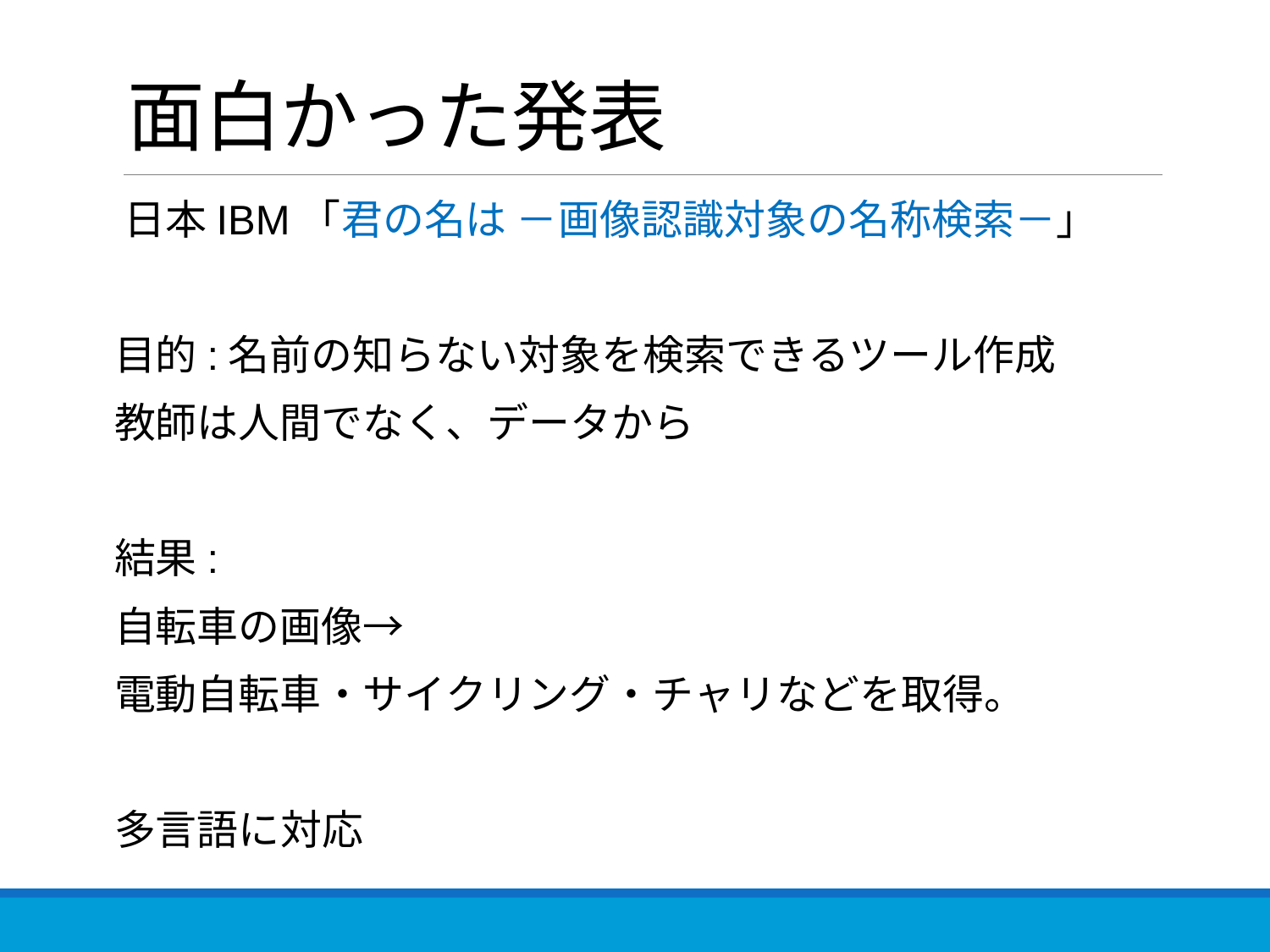

# 面白かった発表
日本IBM「君の名は －画像認識対象の名称検索－」

目的:名前の知らない対象を検索できるツール作成
教師は人間でなく、データから

結果:
自転車の画像→
電動自転車・サイクリング・チャリなどを取得。

多言語に対応